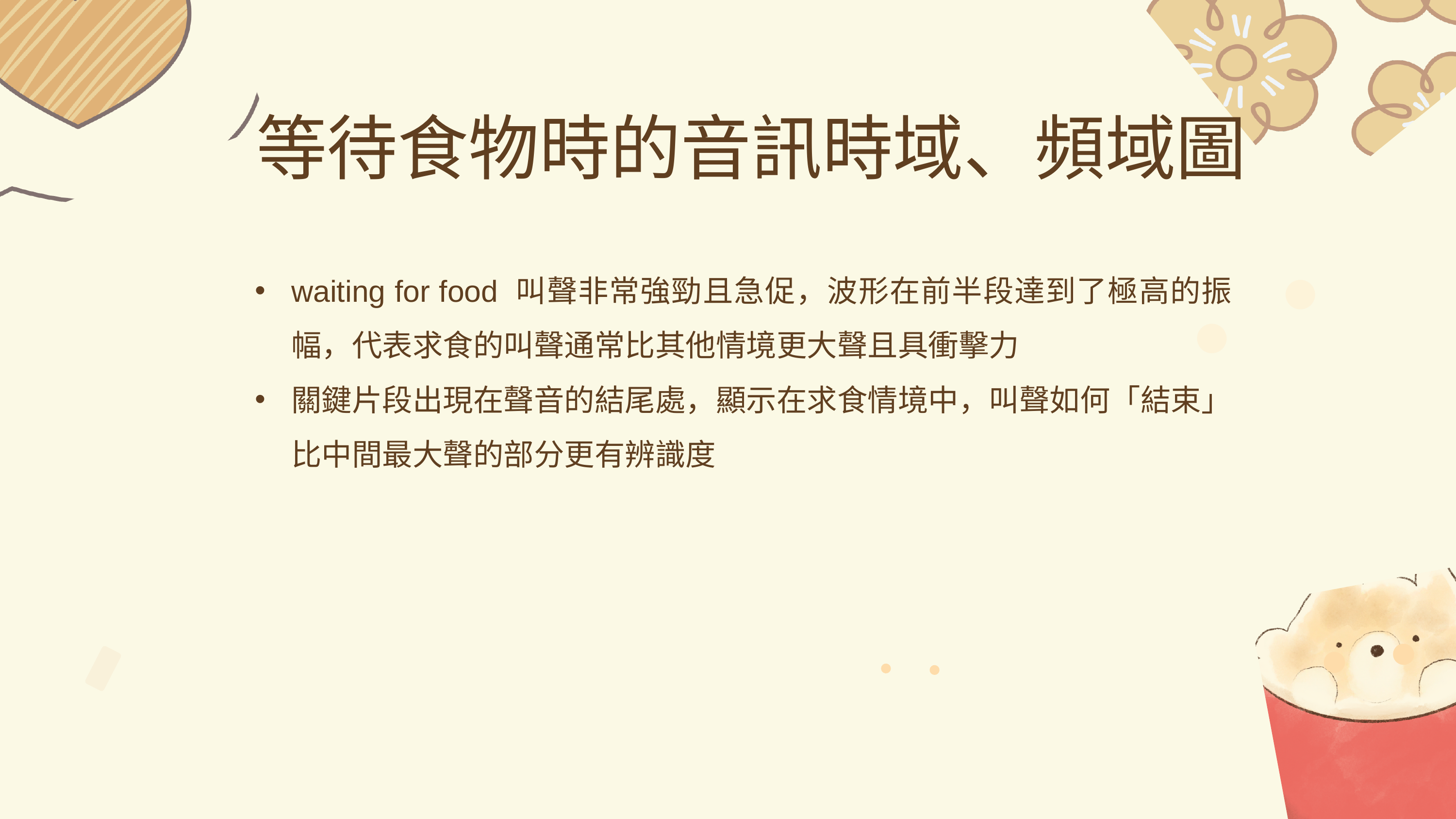

等待食物時的音訊時域、頻域圖
waiting for food 叫聲非常強勁且急促，波形在前半段達到了極高的振幅，代表求食的叫聲通常比其他情境更大聲且具衝擊力
關鍵片段出現在聲音的結尾處，顯示在求食情境中，叫聲如何「結束」比中間最大聲的部分更有辨識度

48